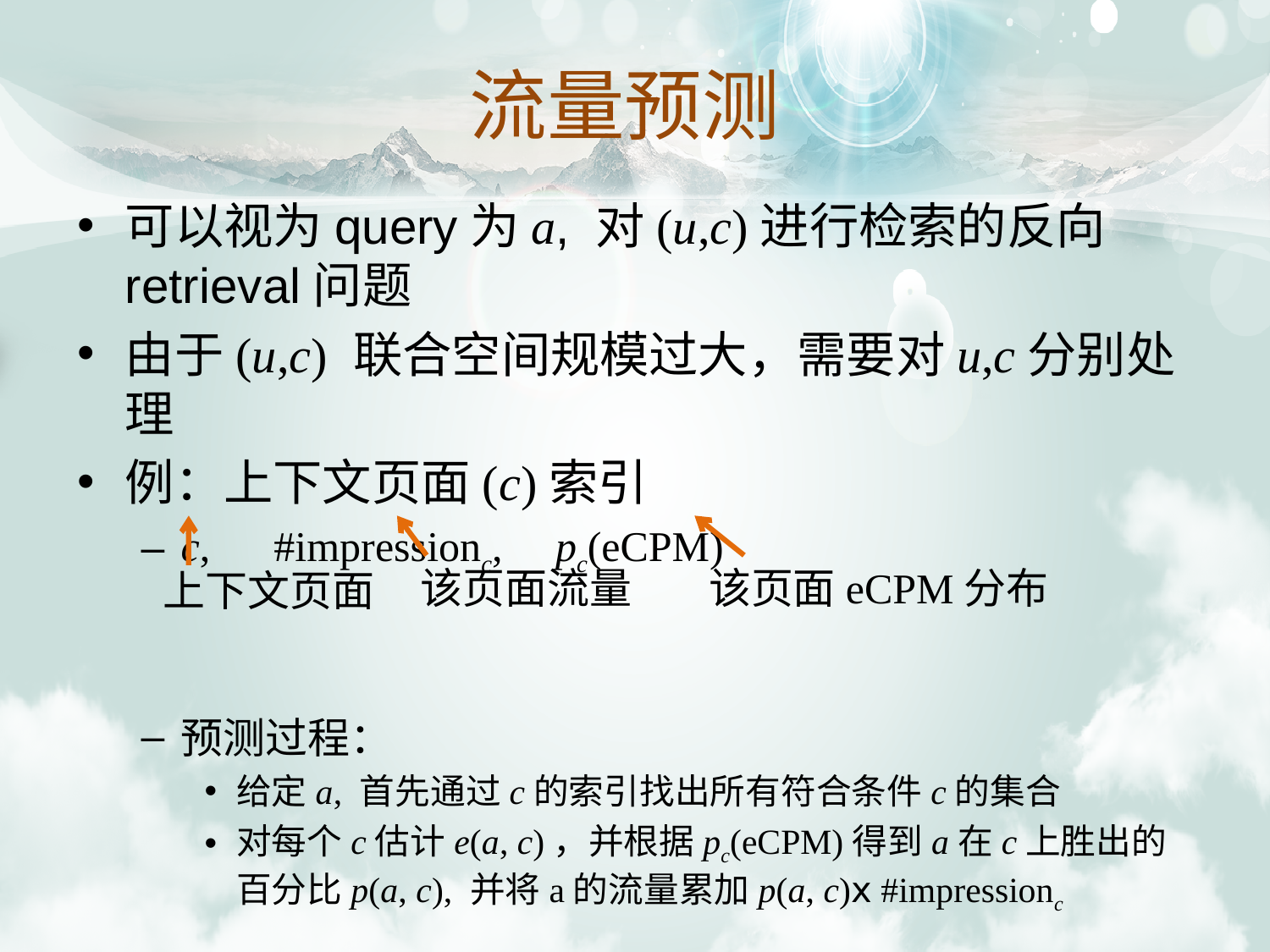

# 流量预测
可以视为query为a, 对(u,c)进行检索的反向retrieval问题
由于(u,c) 联合空间规模过大，需要对u,c分别处理
例：上下文页面(c)索引
c,      #impressionc,     pc(eCPM)

预测过程：
给定a, 首先通过c的索引找出所有符合条件c的集合
对每个c估计e(a, c)，并根据pc(eCPM)得到a在c上胜出的百分比p(a, c), 并将a的流量累加p(a, c)ⅹ #impressionc

该页面流量
该页面eCPM分布
上下文页面